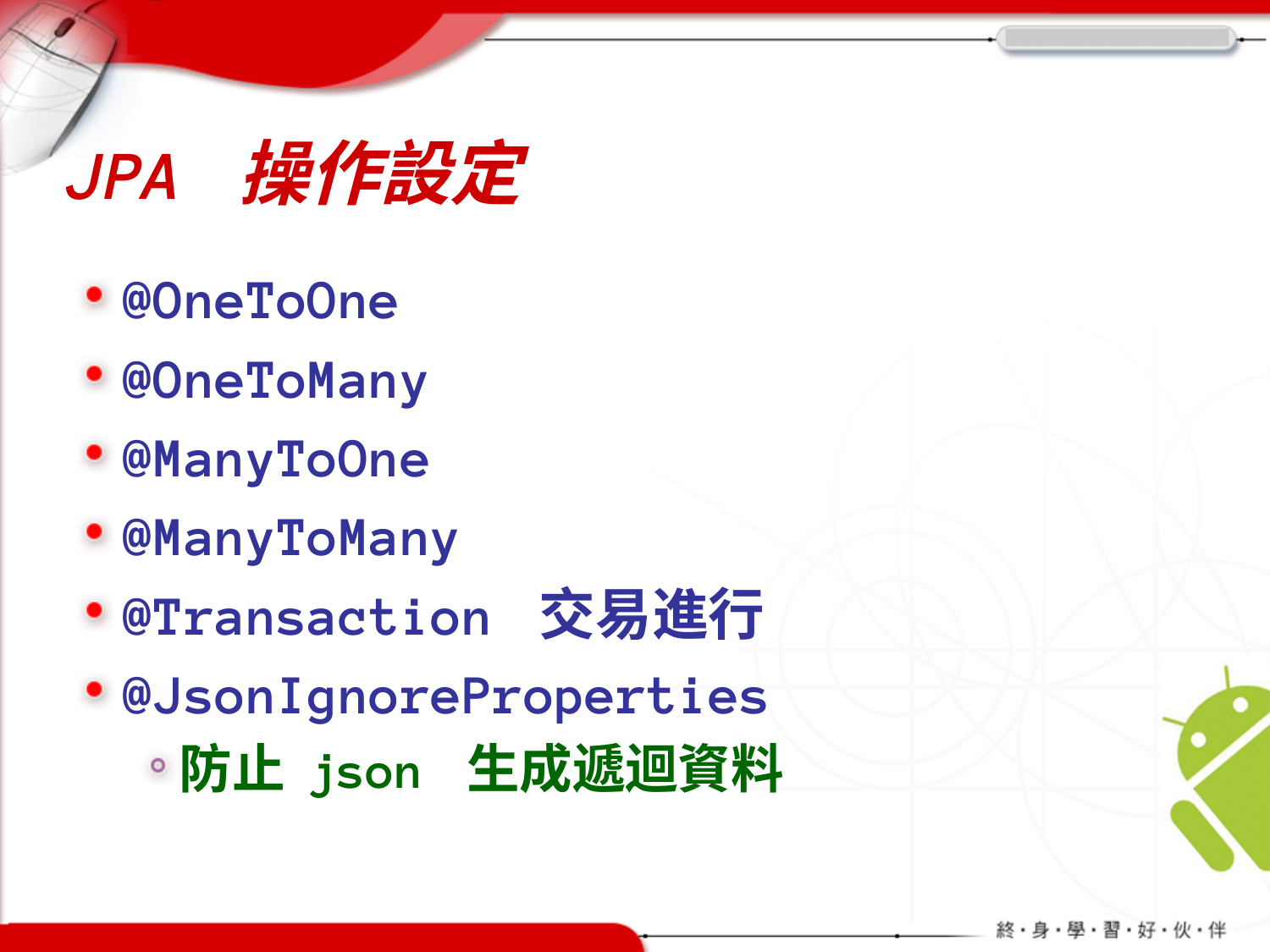

# JPA 操作設定
@OneToOne
@OneToMany
@ManyToOne
@ManyToMany
@Transaction 交易進行
@JsonIgnoreProperties
防止 json 生成遞迴資料